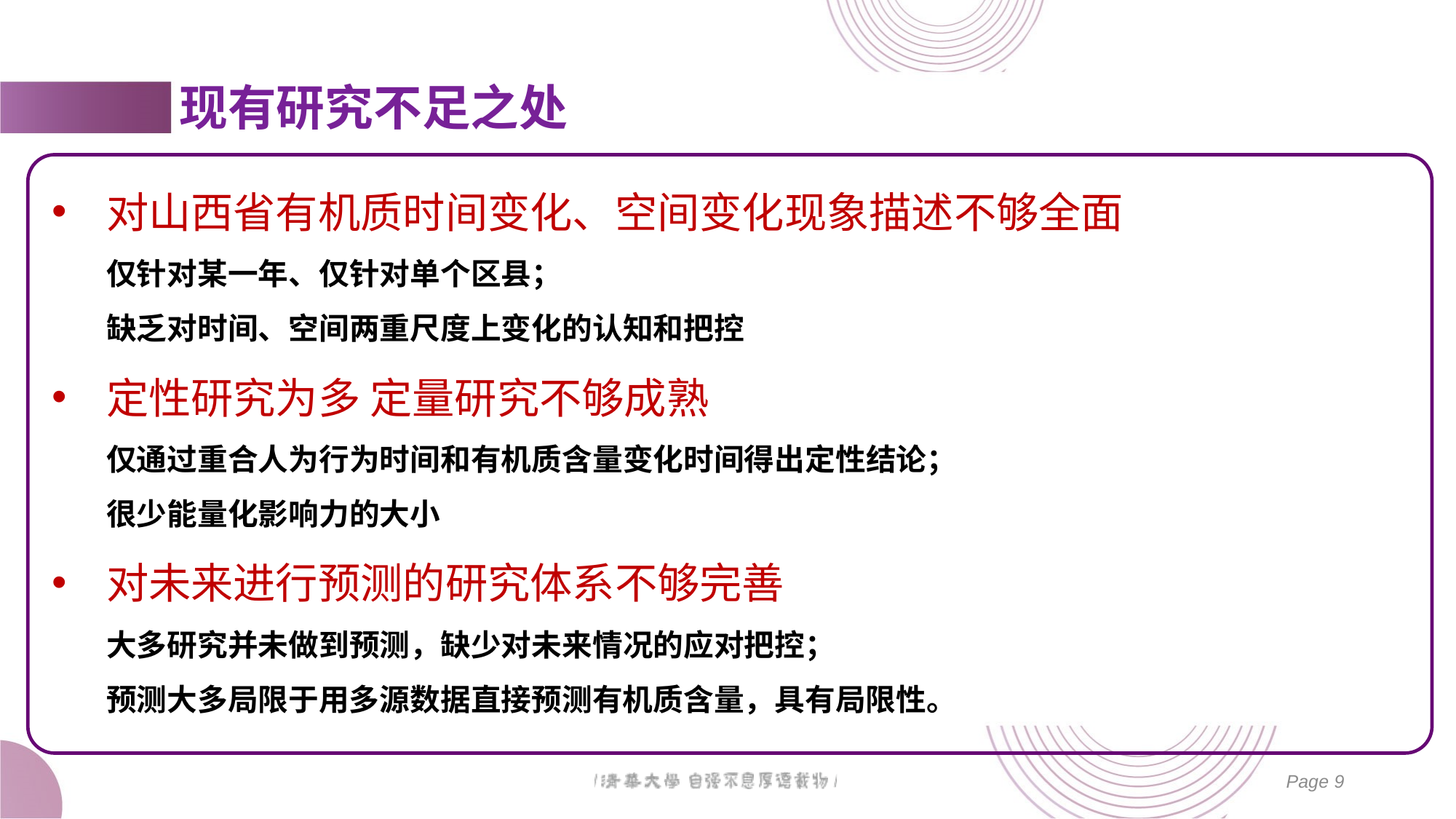

# 现有研究不足之处

对山西省有机质时间变化、空间变化现象描述不够全面
仅针对某一年、仅针对单个区县；
缺乏对时间、空间两重尺度上变化的认知和把控
定性研究为多 定量研究不够成熟
仅通过重合人为行为时间和有机质含量变化时间得出定性结论；
很少能量化影响力的大小
对未来进行预测的研究体系不够完善
大多研究并未做到预测，缺少对未来情况的应对把控；
预测大多局限于用多源数据直接预测有机质含量，具有局限性。

Page 9